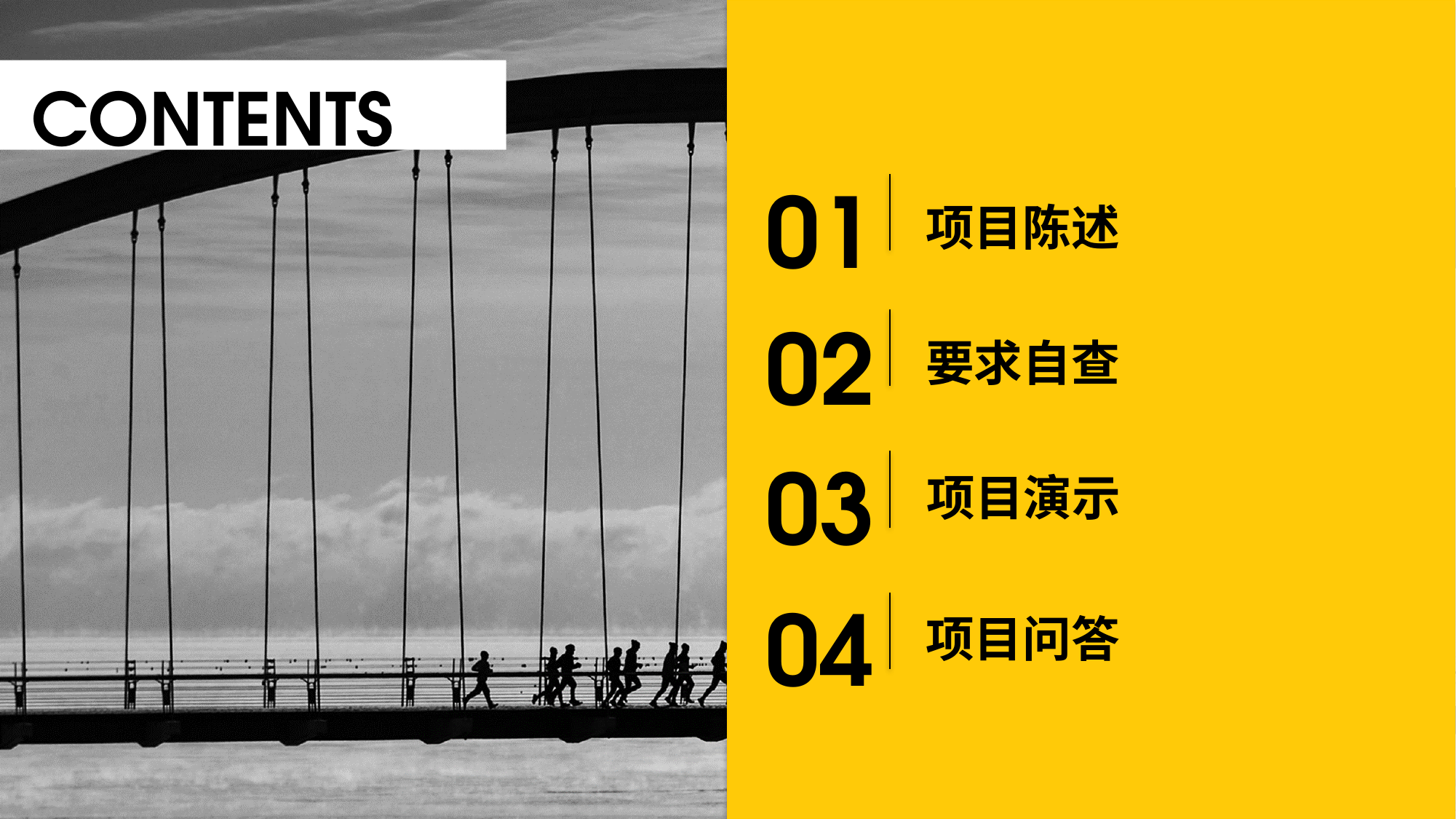

CONTENTS
01
项目陈述
02
要求自查
03
项目演示
04
项目问答